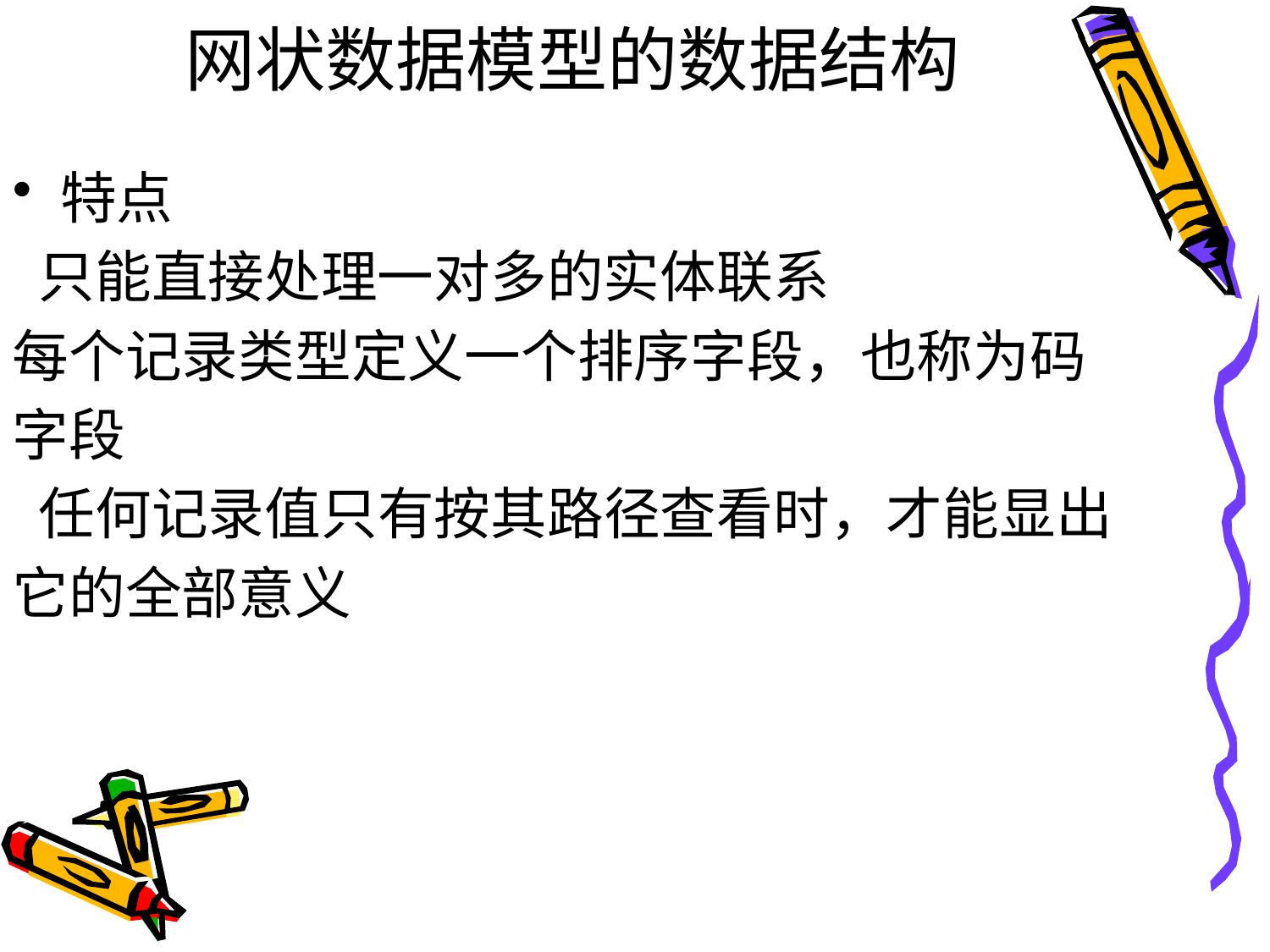

# 网状数据模型的数据结构
特点
 只能直接处理一对多的实体联系
每个记录类型定义一个排序字段，也称为码
字段
 任何记录值只有按其路径查看时，才能显出
它的全部意义